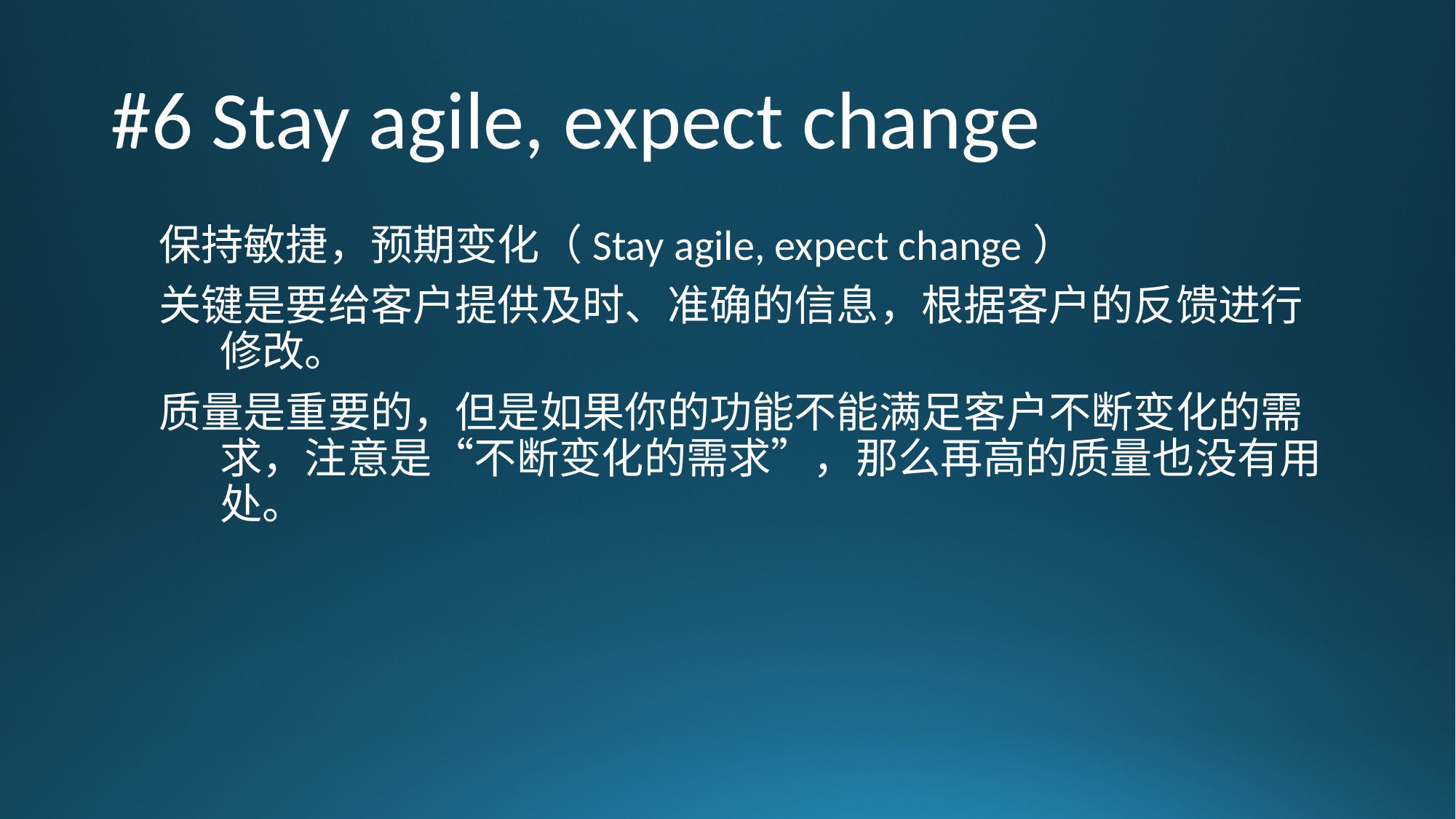

# #6 Stay agile, expect change
保持敏捷，预期变化（Stay agile, expect change）
关键是要给客户提供及时、准确的信息，根据客户的反馈进行修改。
质量是重要的，但是如果你的功能不能满足客户不断变化的需求，注意是“不断变化的需求”，那么再高的质量也没有用处。